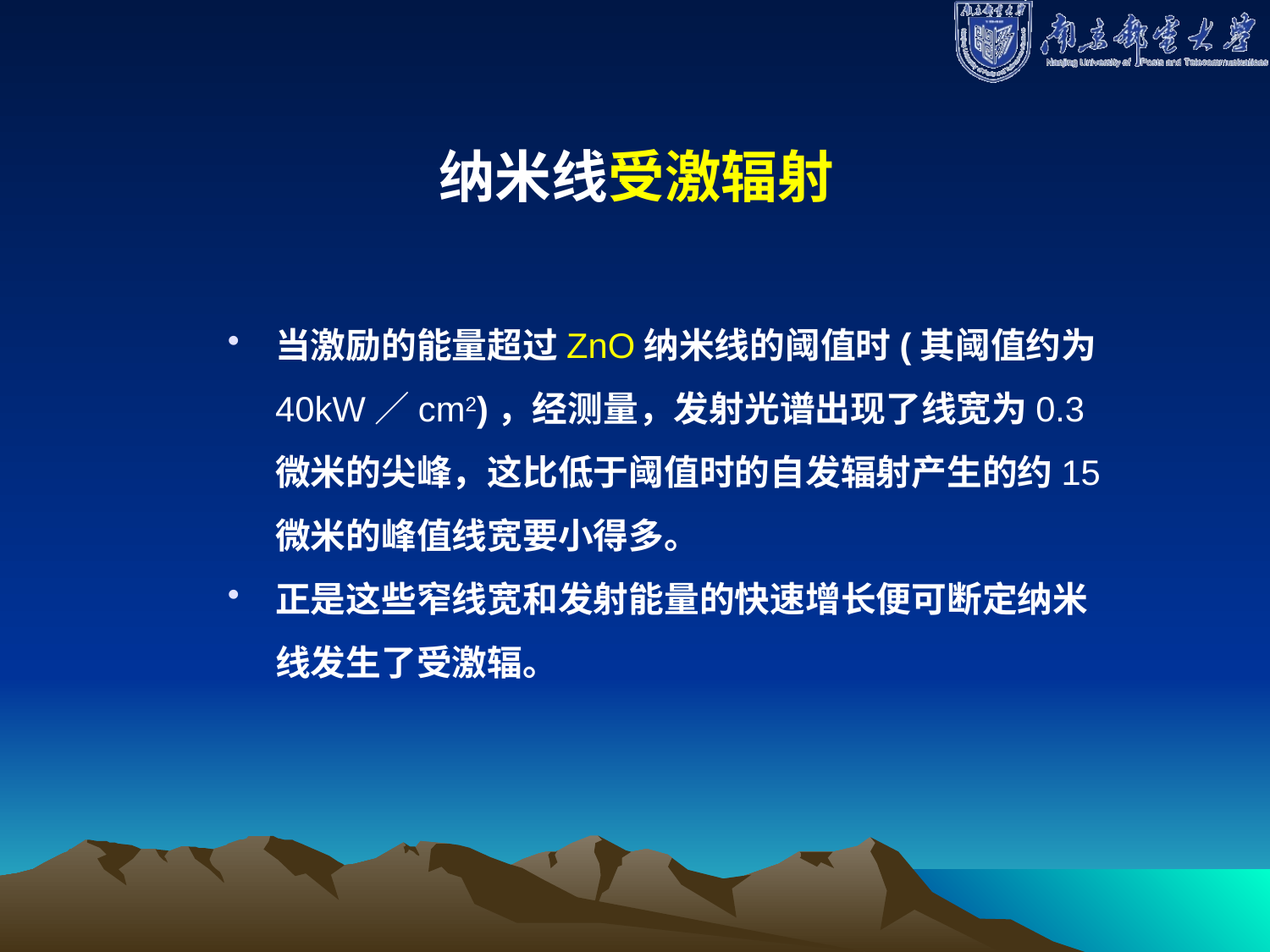

# 纳米线受激辐射
当激励的能量超过ZnO纳米线的阈值时(其阈值约为40kW／cm2)，经测量，发射光谱出现了线宽为0.3微米的尖峰，这比低于阈值时的自发辐射产生的约15微米的峰值线宽要小得多。
正是这些窄线宽和发射能量的快速增长便可断定纳米线发生了受激辐。

17